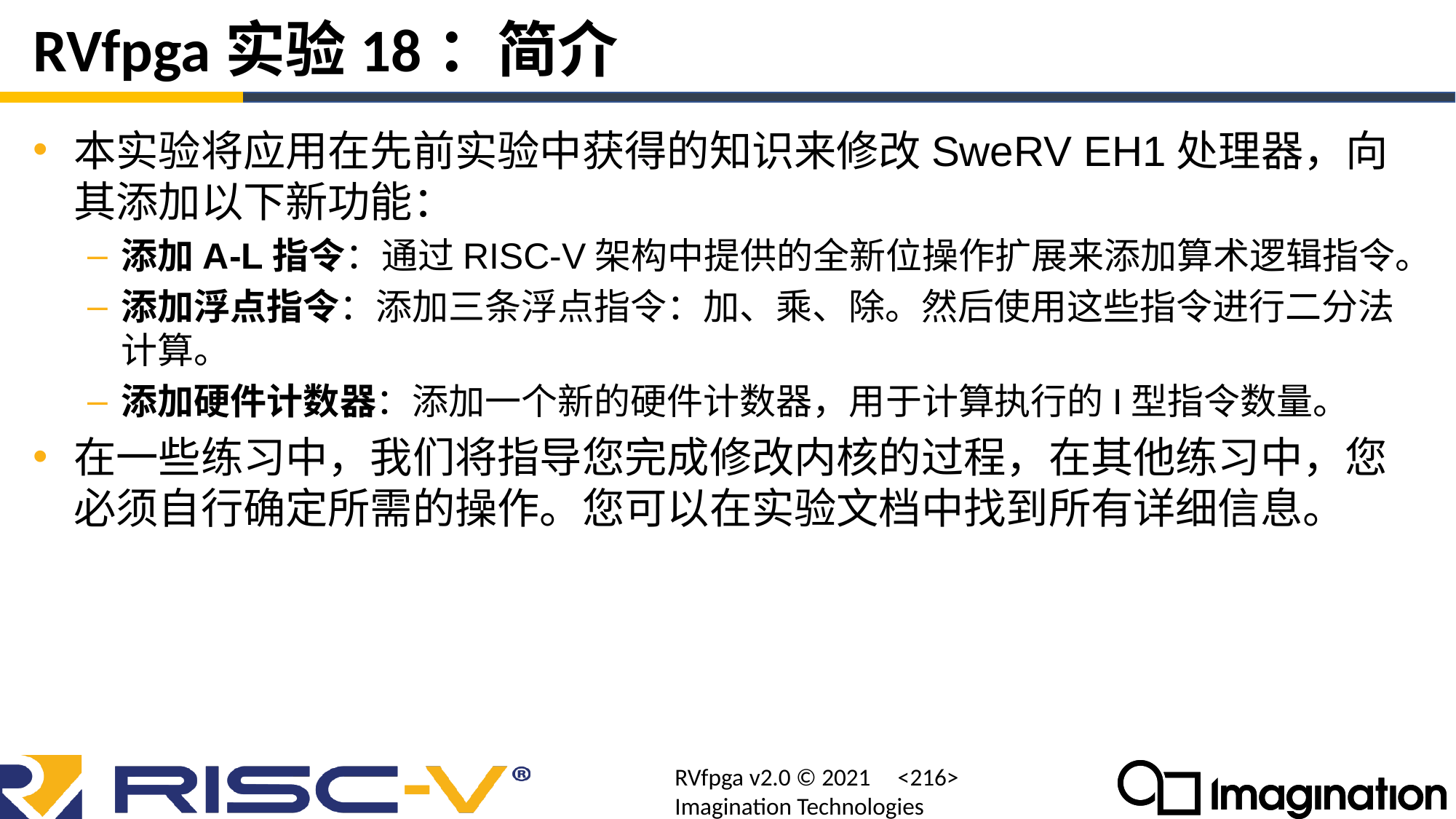

# RVfpga实验18：简介
本实验将应用在先前实验中获得的知识来修改SweRV EH1处理器，向其添加以下新功能：
添加A-L指令：通过RISC-V架构中提供的全新位操作扩展来添加算术逻辑指令。
添加浮点指令：添加三条浮点指令：加、乘、除。然后使用这些指令进行二分法计算。
添加硬件计数器：添加一个新的硬件计数器，用于计算执行的I型指令数量。
在一些练习中，我们将指导您完成修改内核的过程，在其他练习中，您必须自行确定所需的操作。您可以在实验文档中找到所有详细信息。